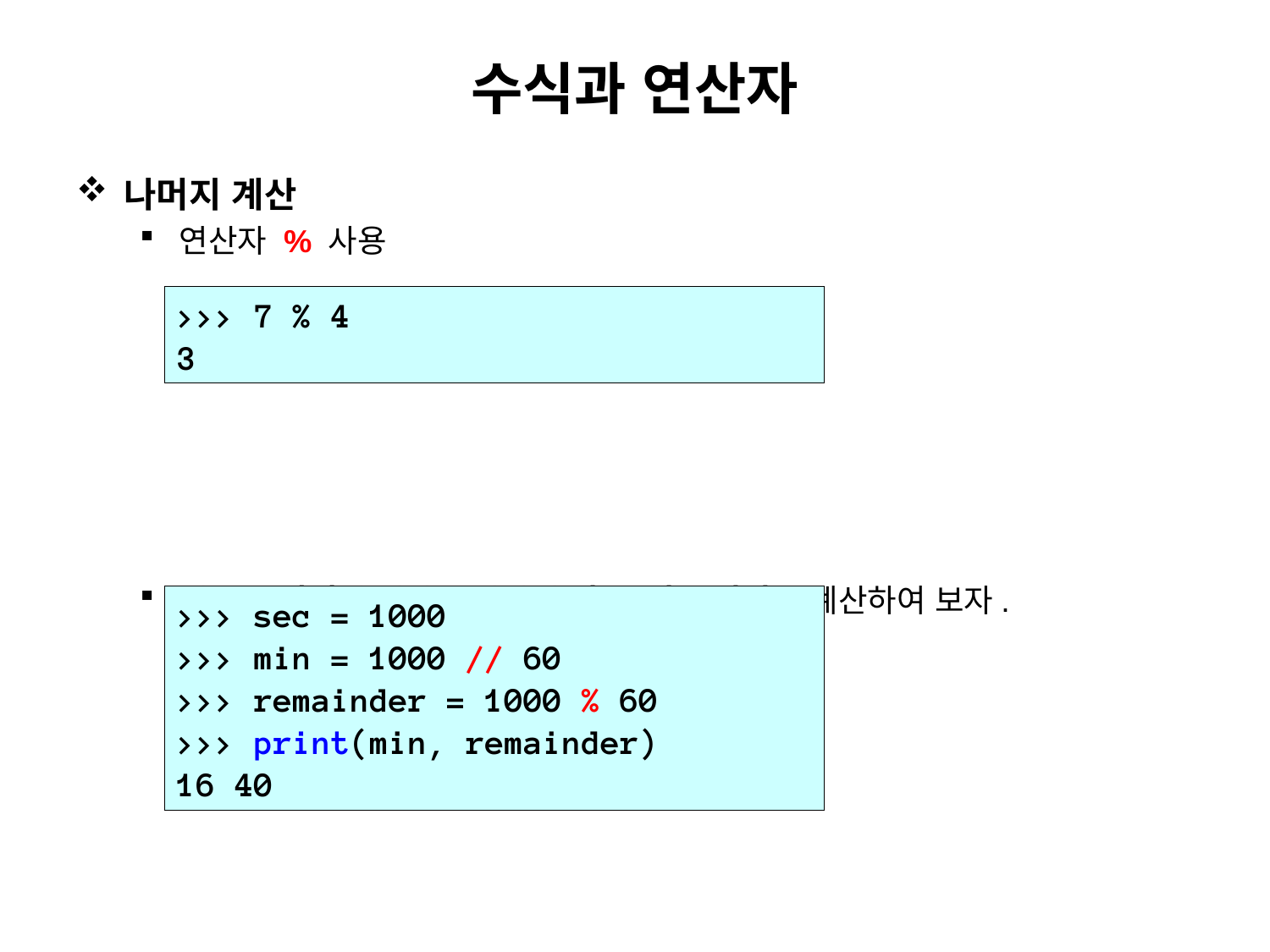

# 수식과 연산자
나머지 계산
연산자 % 사용

예. 초 단위의 시간을 받아서 몇 분 몇 초인지를 계산하여 보자.

>>> 7 % 4
3
>>> sec = 1000
>>> min = 1000 // 60
>>> remainder = 1000 % 60
>>> print(min, remainder)
16 40